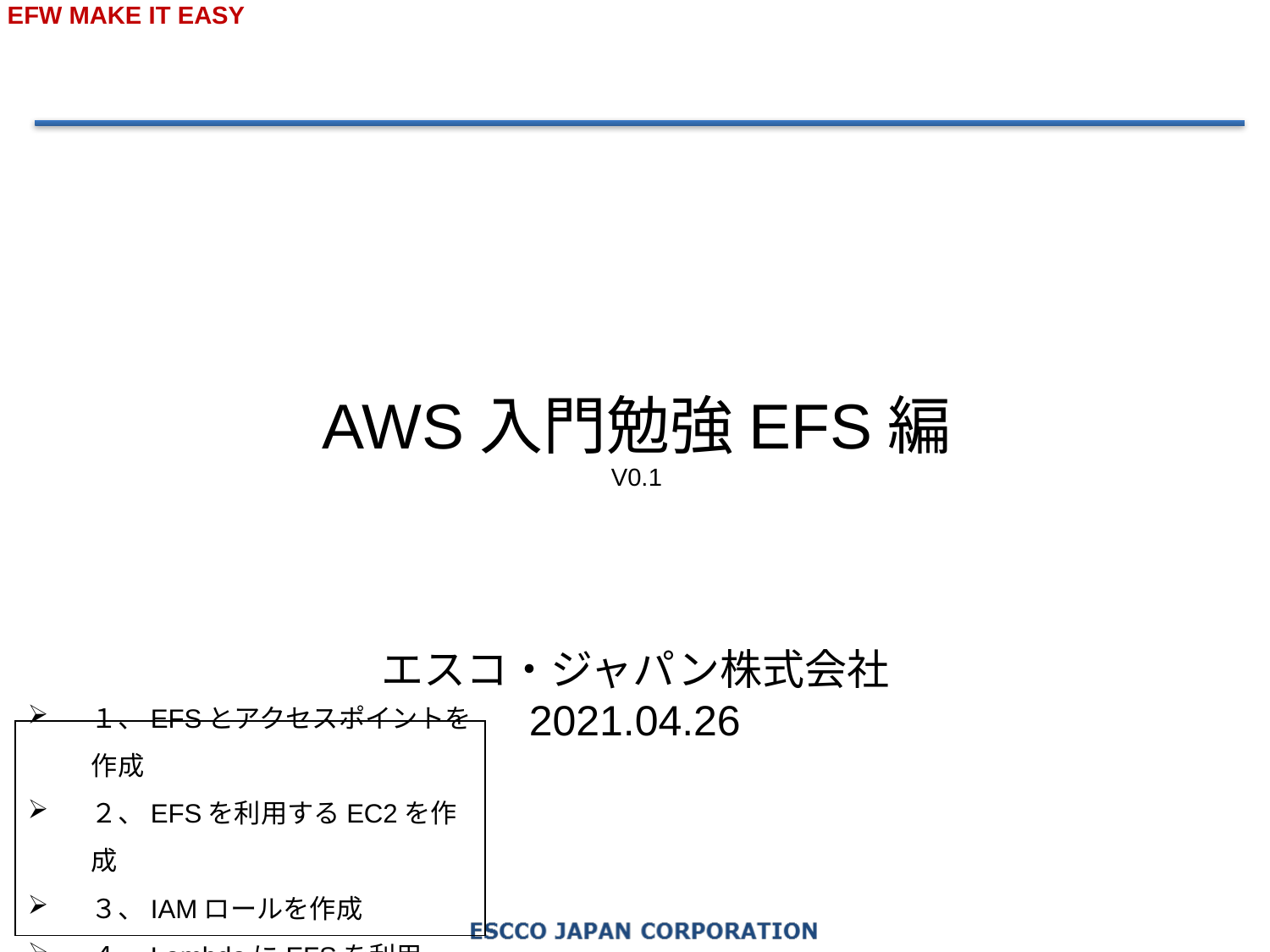

AWS入門勉強EFS編
V0.1
エスコ・ジャパン株式会社
2021.04.26
１、EFSとアクセスポイントを作成
２、EFSを利用するEC2を作成
３、IAMロールを作成
４、LambdaにEFSを利用